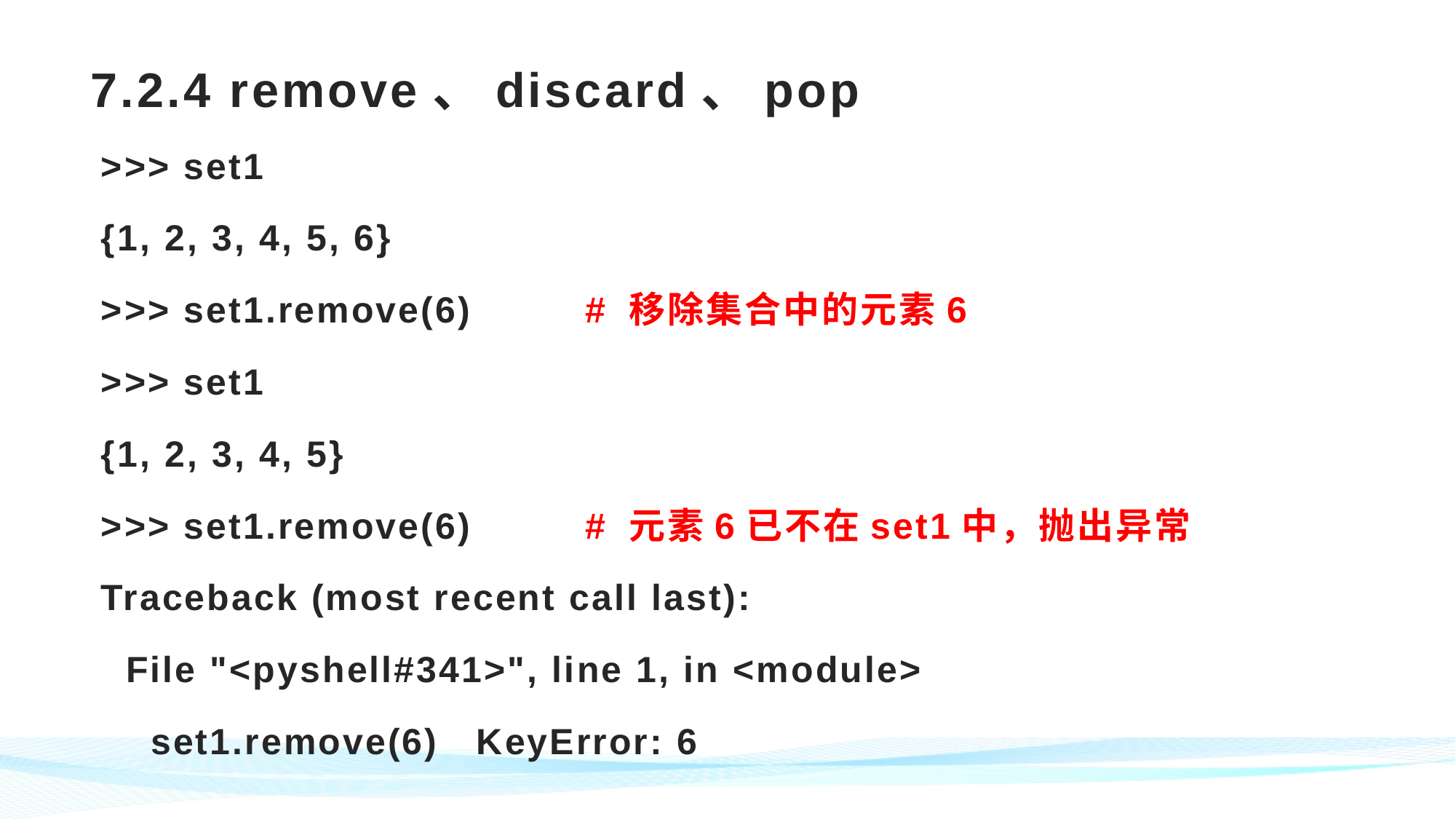

# 7.2.4 remove、discard、pop
>>> set1
{1, 2, 3, 4, 5, 6}
>>> set1.remove(6)         # 移除集合中的元素6
>>> set1
{1, 2, 3, 4, 5}
>>> set1.remove(6)         # 元素6已不在set1中，抛出异常
Traceback (most recent call last):
  File "<pyshell#341>", line 1, in <module>
    set1.remove(6)   KeyError: 6
84